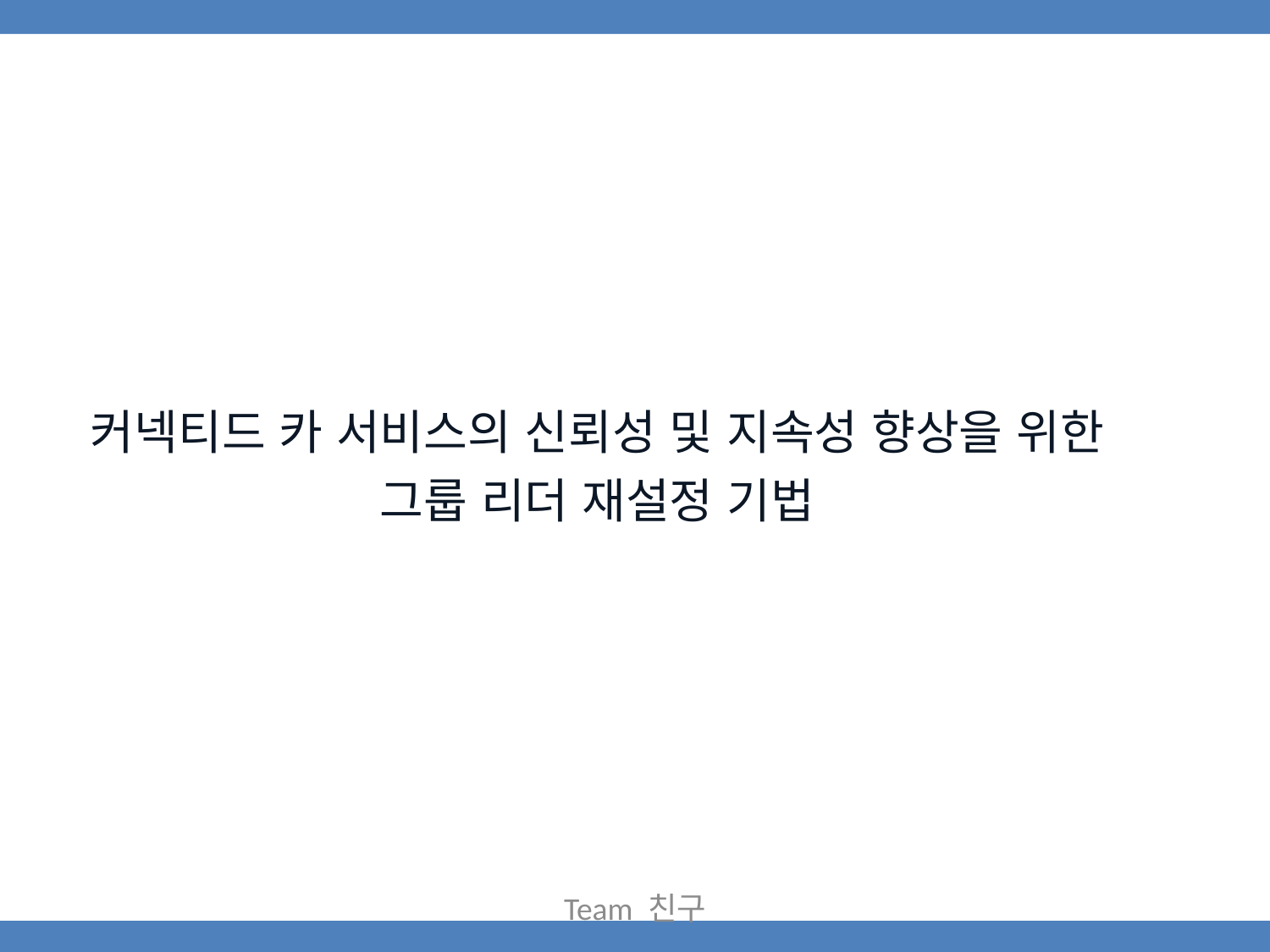

# 커넥티드 카 서비스의 신뢰성 및 지속성 향상을 위한 그룹 리더 재설정 기법
Team 친구